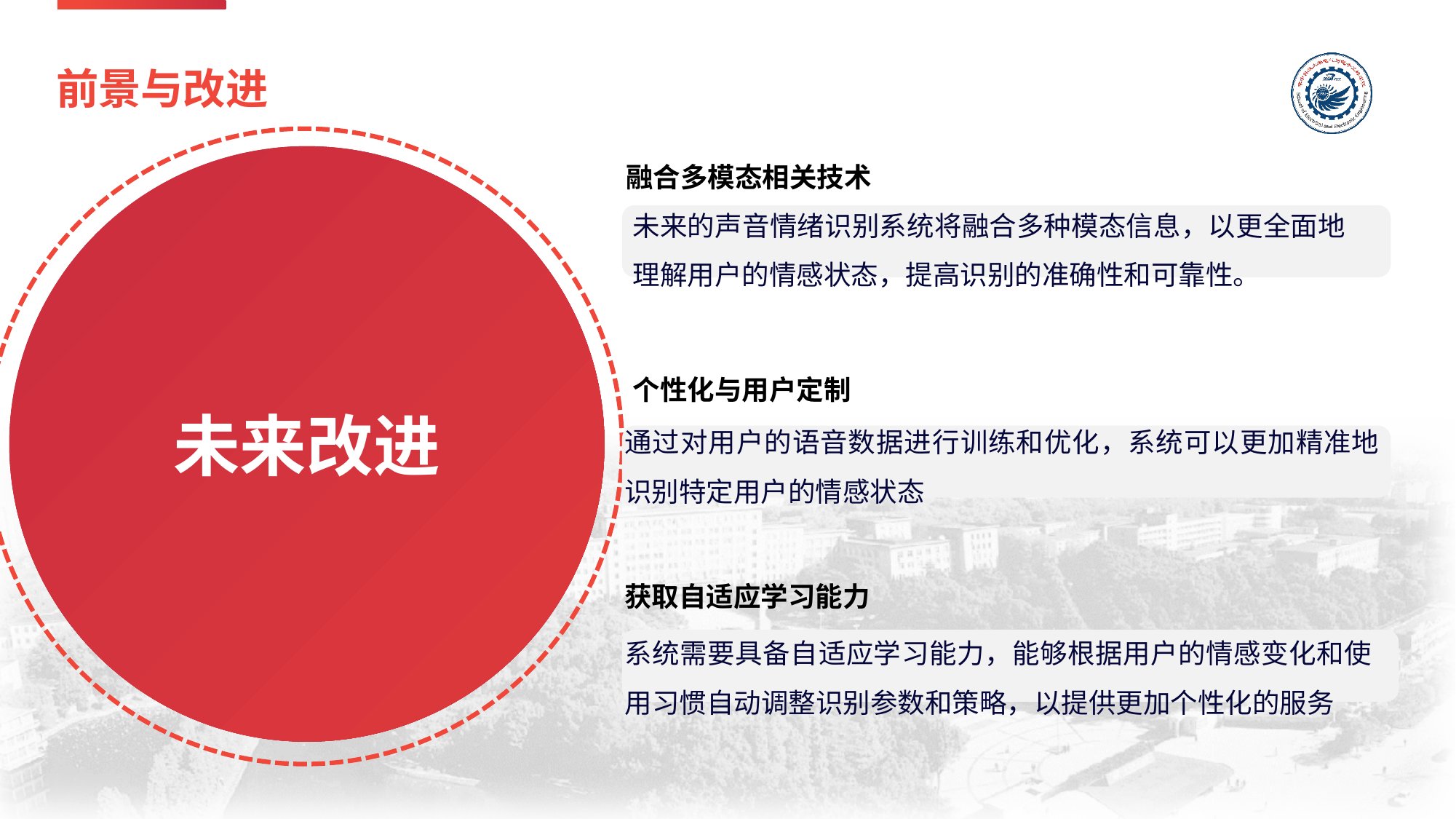

前景与改进

未来改进
融合多模态相关技术
未来的声音情绪识别系统将融合多种模态信息，以更全面地理解用户的情感状态，提高识别的准确性和可靠性。

个性化与用户定制
通过对用户的语音数据进行训练和优化，系统可以更加精准地识别特定用户的情感状态

获取自适应学习能力
系统需要具备自适应学习能力，能够根据用户的情感变化和使用习惯自动调整识别参数和策略，以提供更加个性化的服务